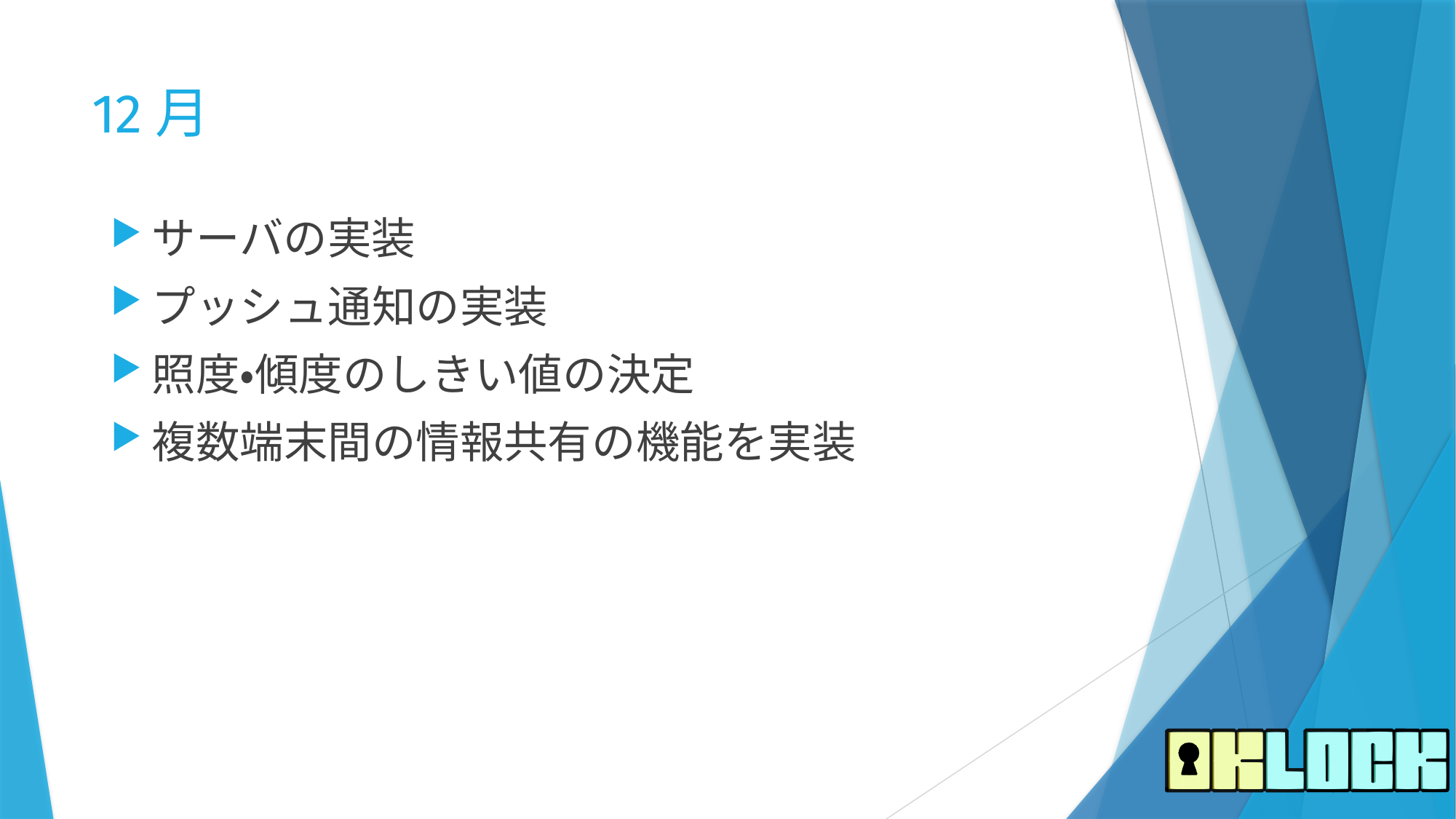

# 12月
サーバの実装
プッシュ通知の実装
照度・傾度のしきい値の決定
複数端末間の情報共有の機能を実装